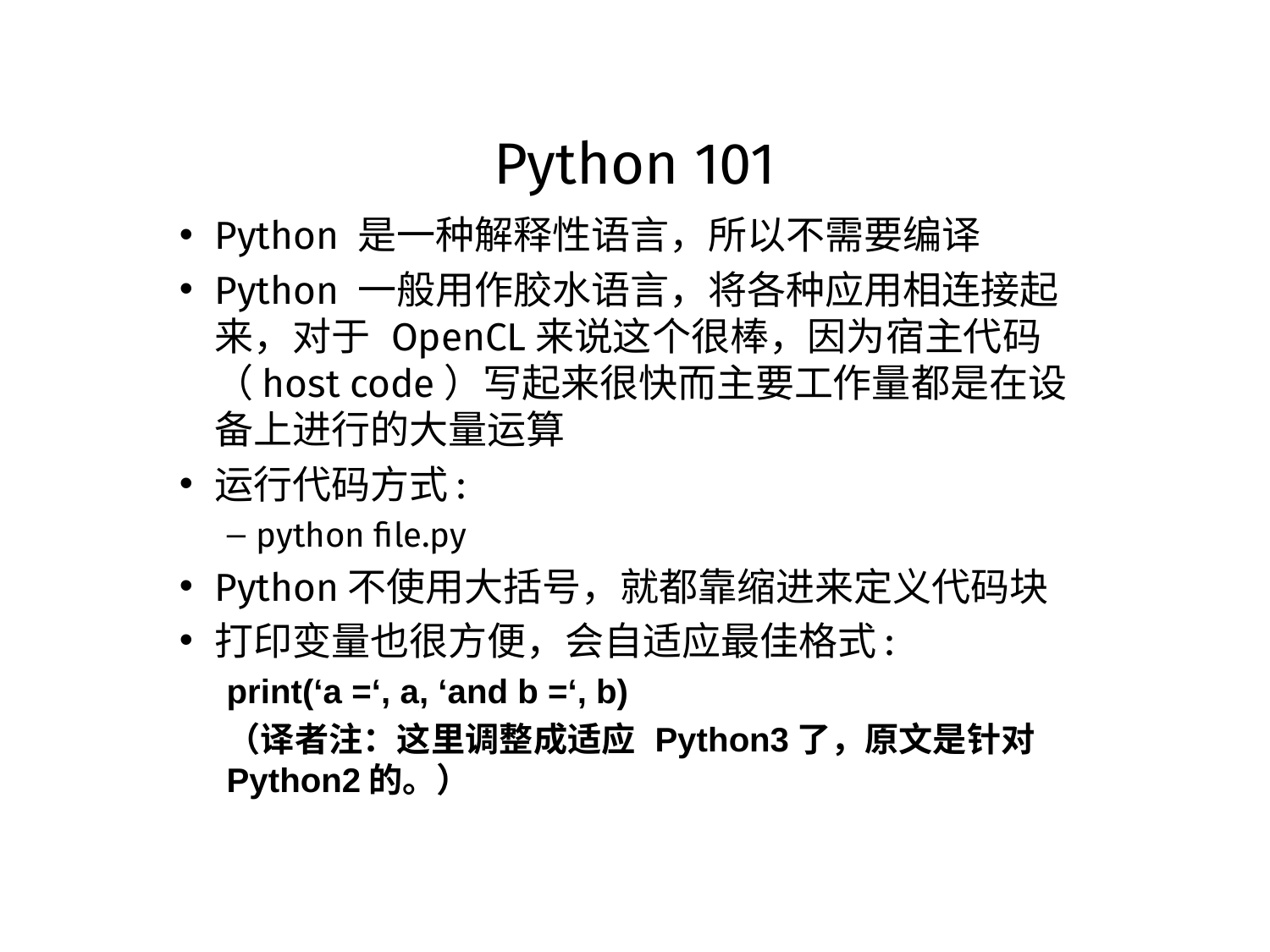

Python 101
Python 是一种解释性语言，所以不需要编译
Python 一般用作胶水语言，将各种应用相连接起来，对于 OpenCL来说这个很棒，因为宿主代码（host code）写起来很快而主要工作量都是在设备上进行的大量运算
运行代码方式:
python file.py
Python不使用大括号，就都靠缩进来定义代码块
打印变量也很方便，会自适应最佳格式:
print(‘a =‘, a, ‘and b =‘, b)
（译者注：这里调整成适应 Python3了，原文是针对Python2的。）